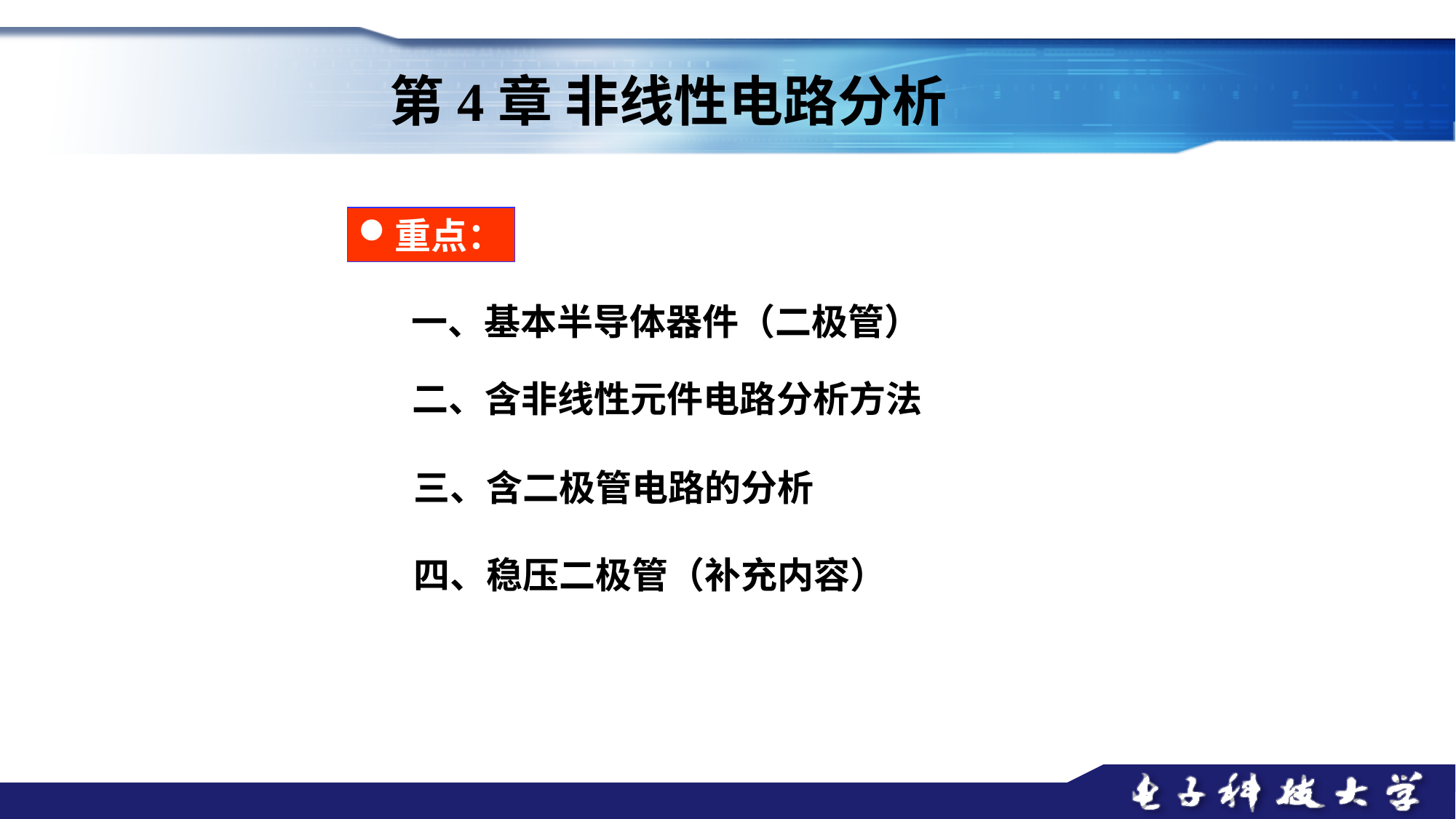

第4章 非线性电路分析
重点：
一、基本半导体器件（二极管）
二、含非线性元件电路分析方法
三、含二极管电路的分析
四、稳压二极管（补充内容）